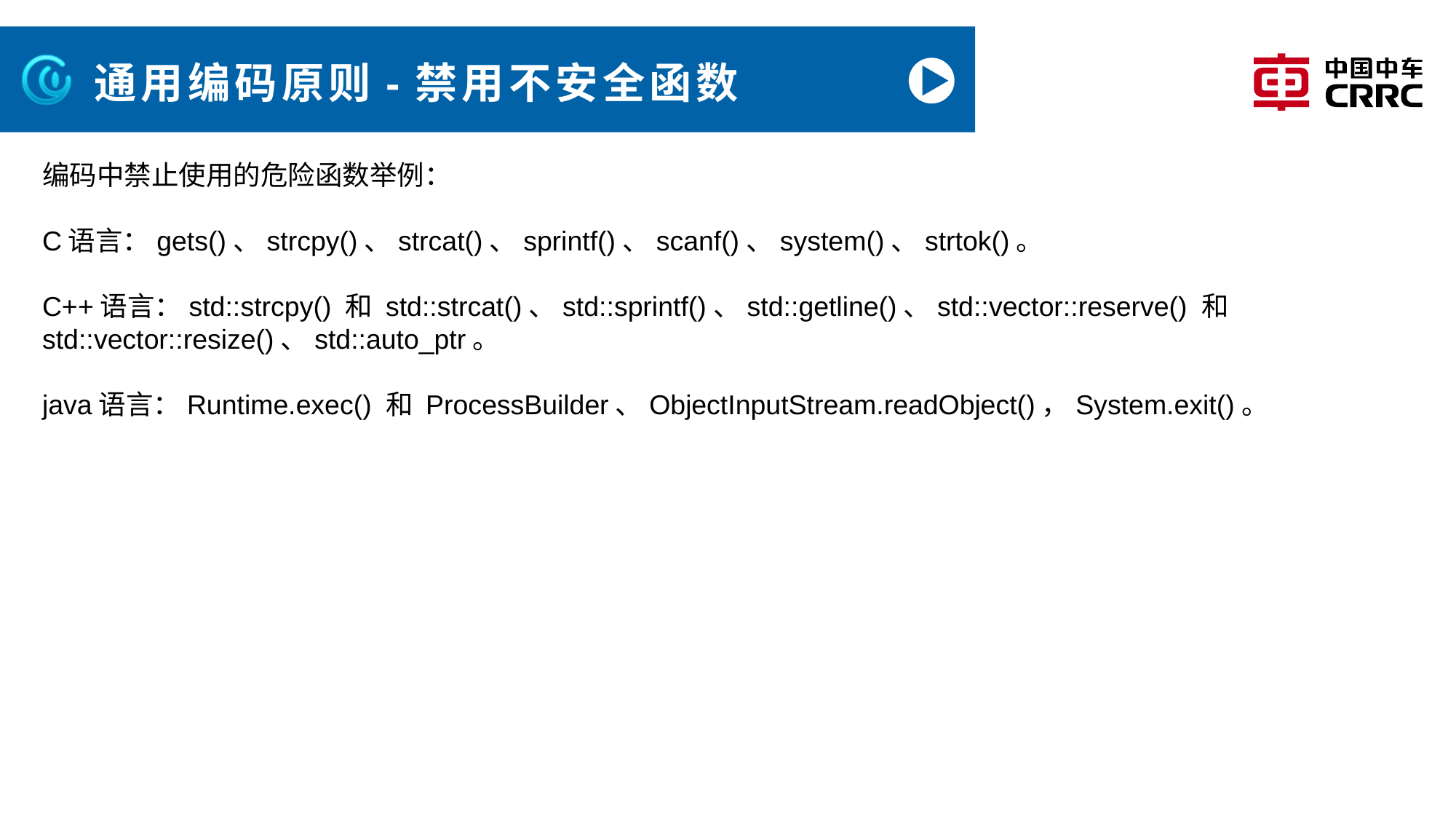

# 通用编码原则-禁用不安全函数
编码中禁止使用的危险函数举例：

C语言：gets()、strcpy()、strcat()、sprintf()、scanf()、system()、strtok()。

C++语言：std::strcpy() 和 std::strcat()、std::sprintf()、std::getline()、std::vector::reserve() 和 std::vector::resize()、std::auto_ptr。

java语言：Runtime.exec() 和 ProcessBuilder、ObjectInputStream.readObject()，System.exit()。
67